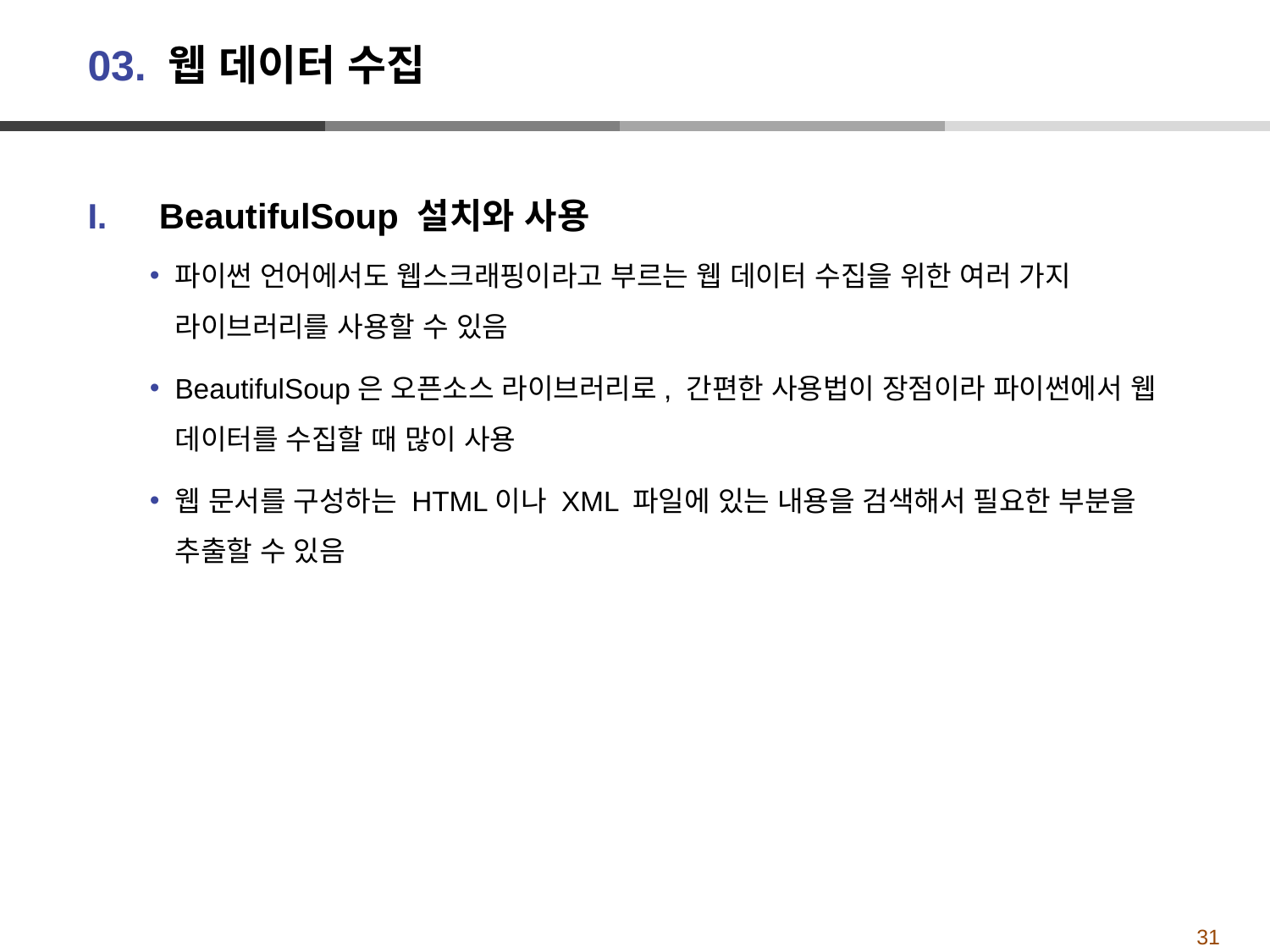

# 03. 웹 데이터 수집
BeautifulSoup 설치와 사용
파이썬 언어에서도 웹스크래핑이라고 부르는 웹 데이터 수집을 위한 여러 가지 라이브러리를 사용할 수 있음
BeautifulSoup은 오픈소스 라이브러리로, 간편한 사용법이 장점이라 파이썬에서 웹 데이터를 수집할 때 많이 사용
웹 문서를 구성하는 HTML이나 XML 파일에 있는 내용을 검색해서 필요한 부분을 추출할 수 있음